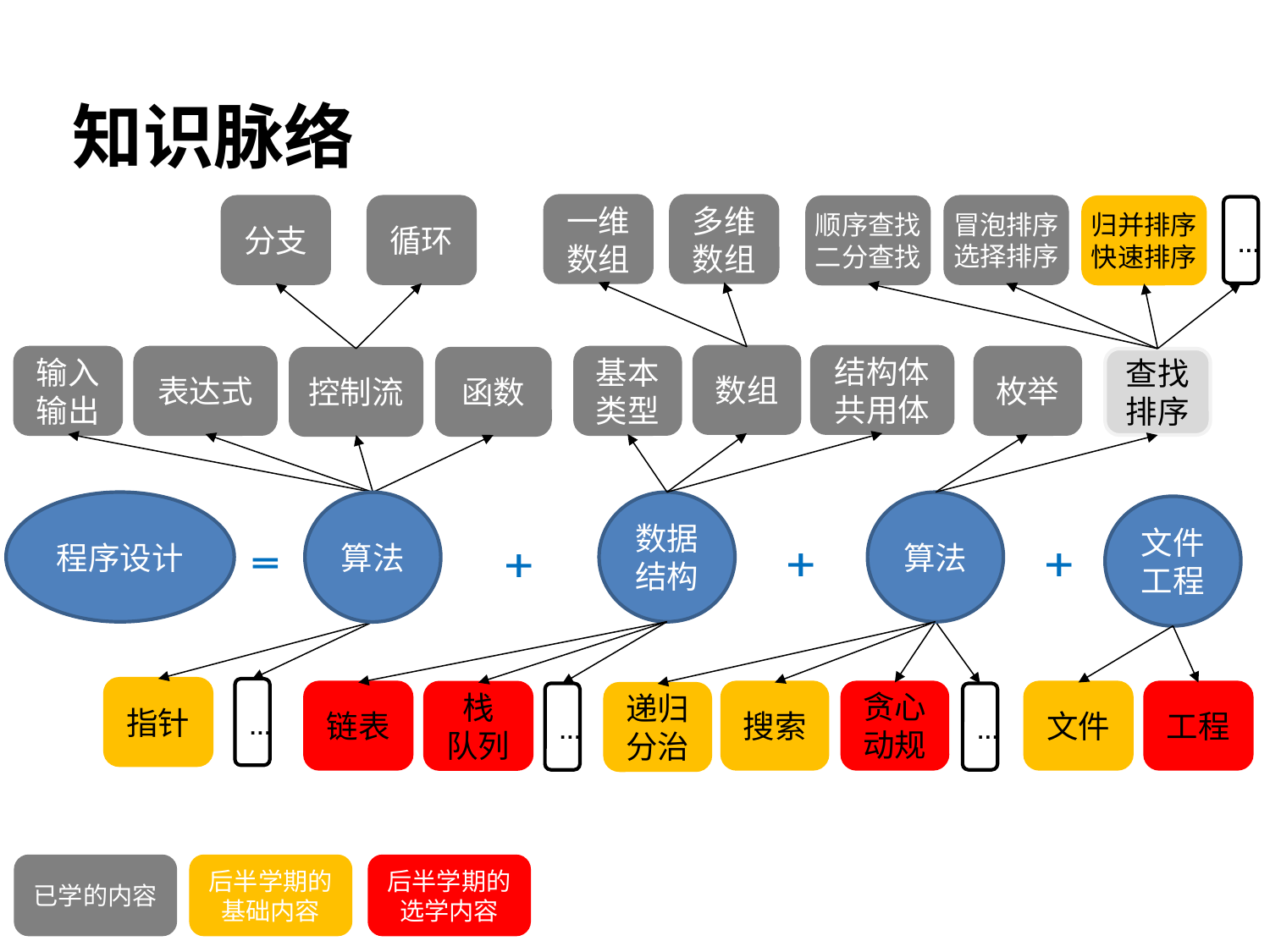

# 知识脉络
一维
数组
多维数组
分支
循环
冒泡排序
选择排序
…
顺序查找
二分查找
归并排序
快速排序
数组
结构体
共用体
输入
输出
表达式
基本
类型
枚举
控制流
函数
查找
排序
程序设计
数据
结构
算法
算法
文件
工程
=
+
+
+
指针
…
搜索
文件
工程
链表
贪心
动规
栈
队列
…
…
递归分治
已学的内容
后半学期的基础内容
后半学期的选学内容